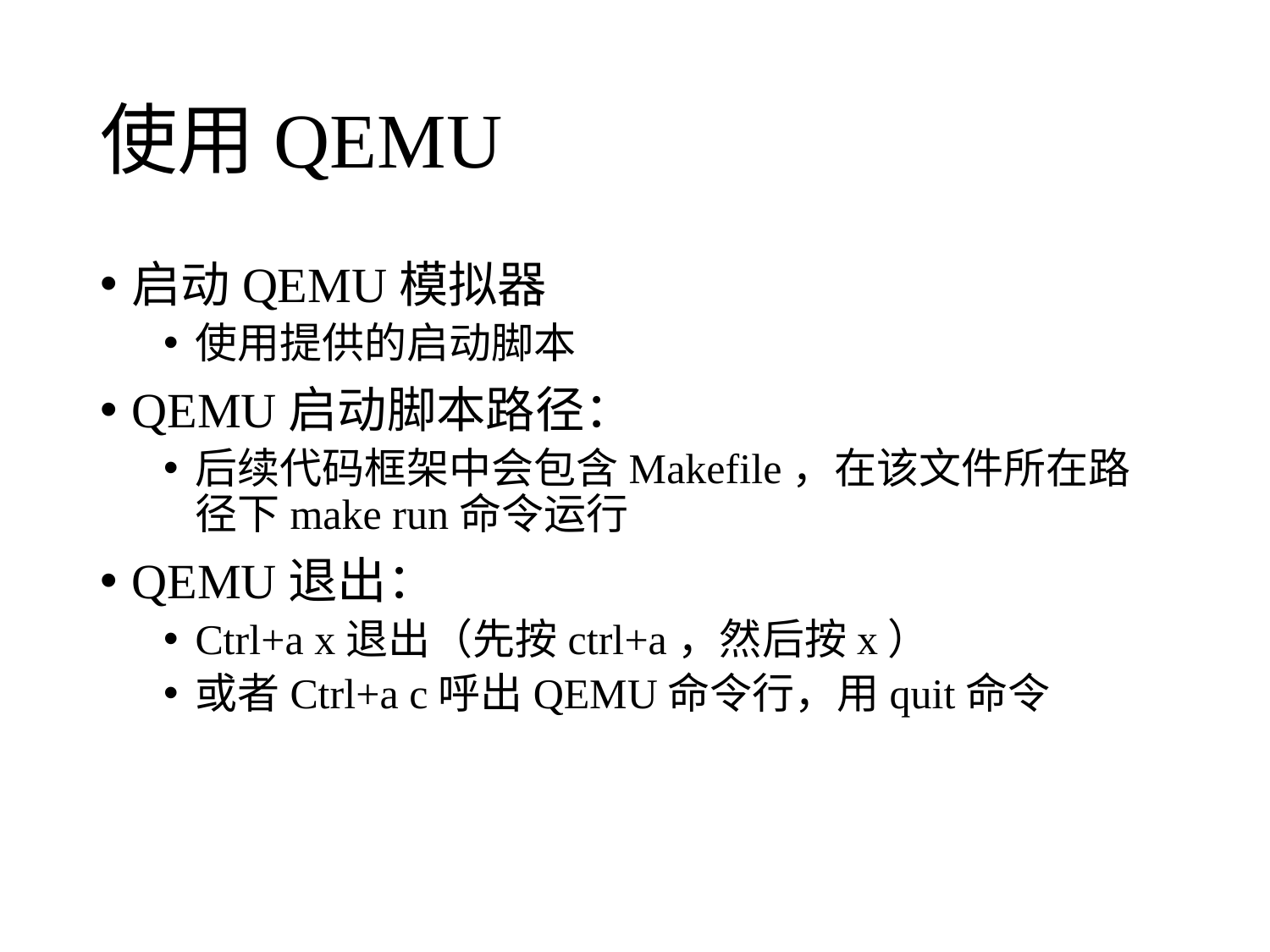

# 使用QEMU
启动QEMU模拟器
使用提供的启动脚本
QEMU启动脚本路径：
后续代码框架中会包含Makefile，在该文件所在路径下make run命令运行
QEMU退出：
Ctrl+a x退出（先按ctrl+a，然后按x）
或者Ctrl+a c呼出QEMU命令行，用quit命令